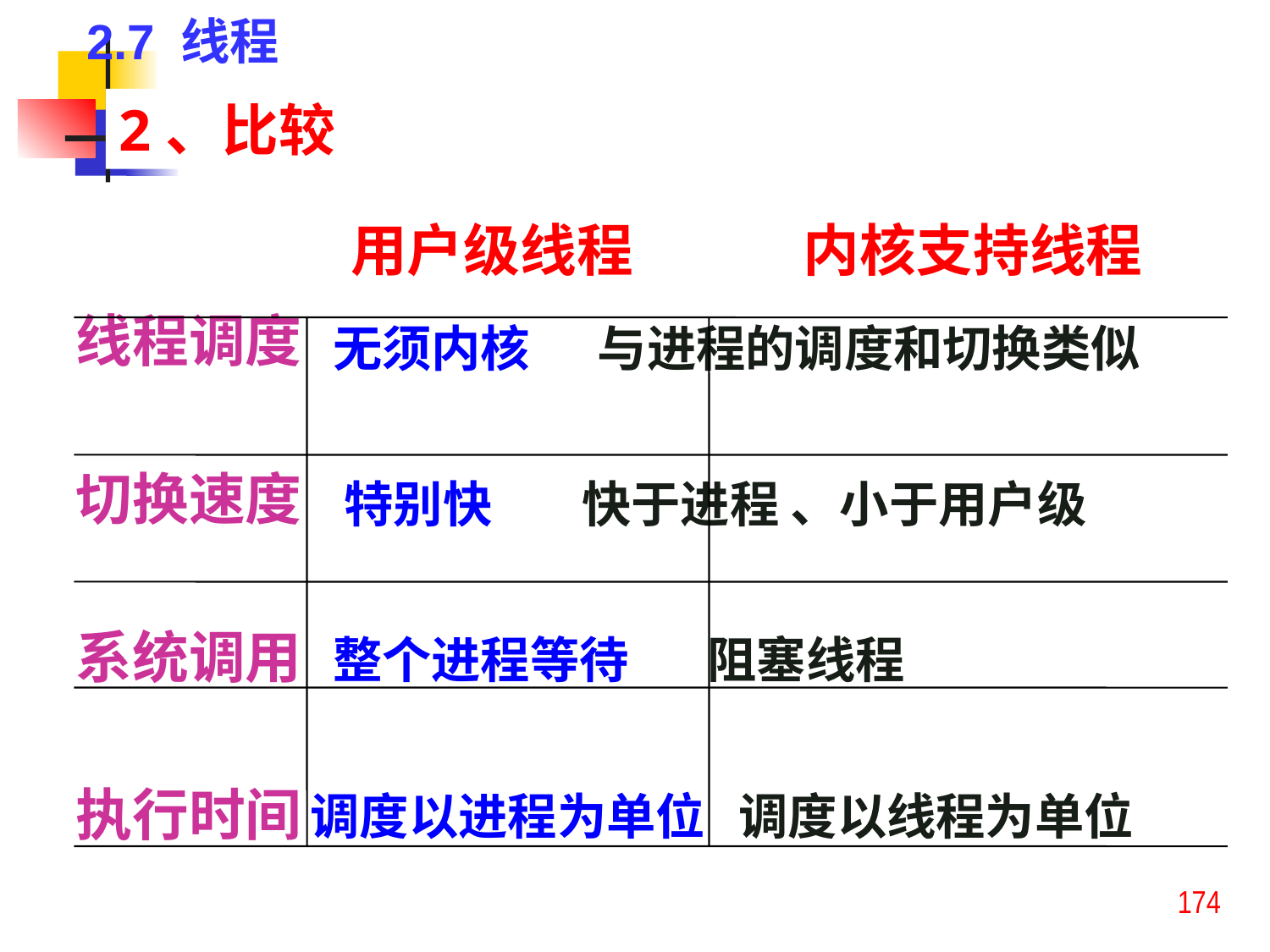

2.7 线程
2、比较
用户级线程
内核支持线程

线程调度

切换速度

系统调用

执行时间
   无须内核      与进程的调度和切换类似

    特别快        快于进程 、小于用户级

   整个进程等待       阻塞线程

 调度以进程为单位   调度以线程为单位

174